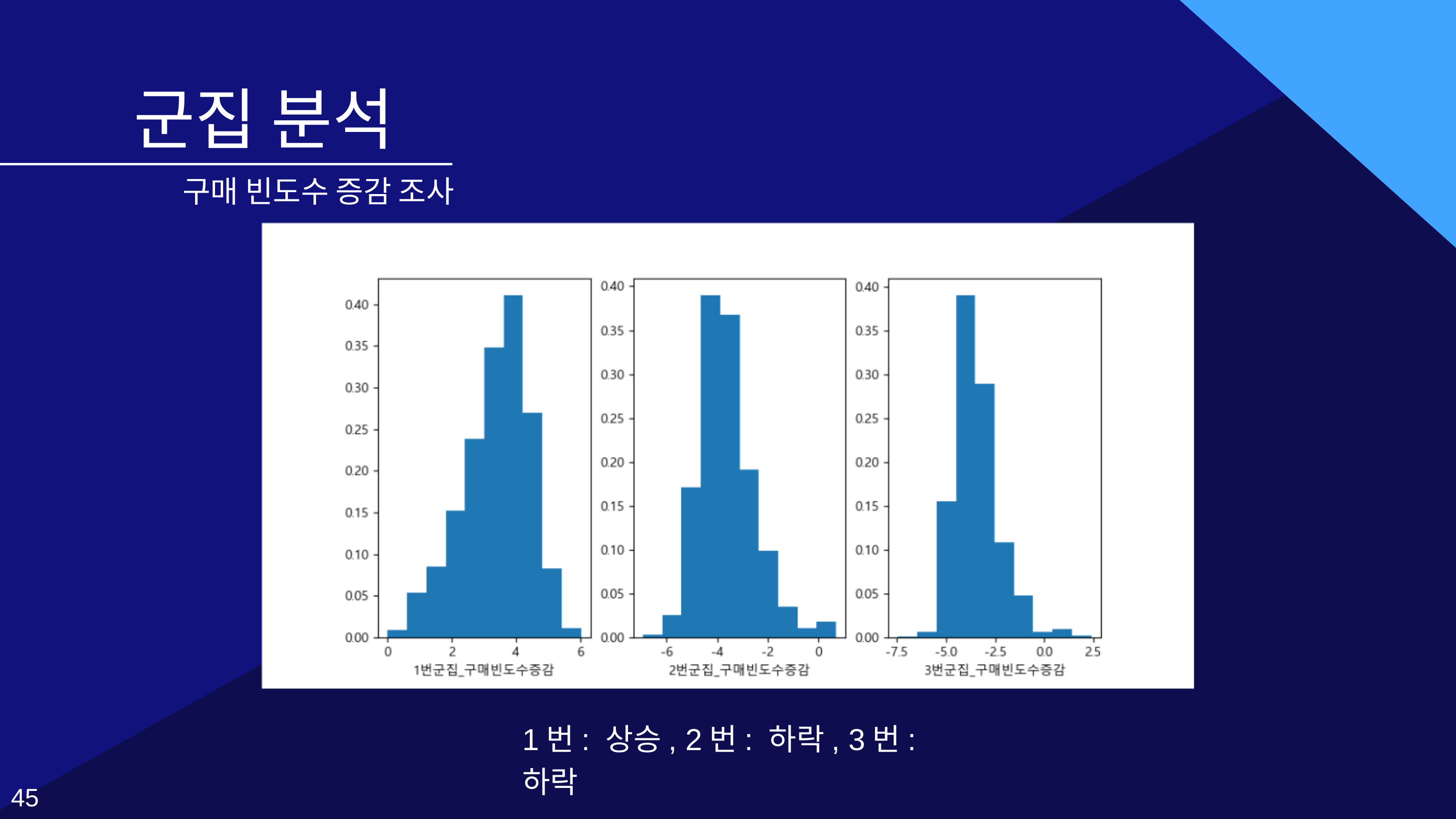

군집 분석

구매 빈도수 증감 조사

1번: 상승, 2번: 하락, 3번: 하락
45